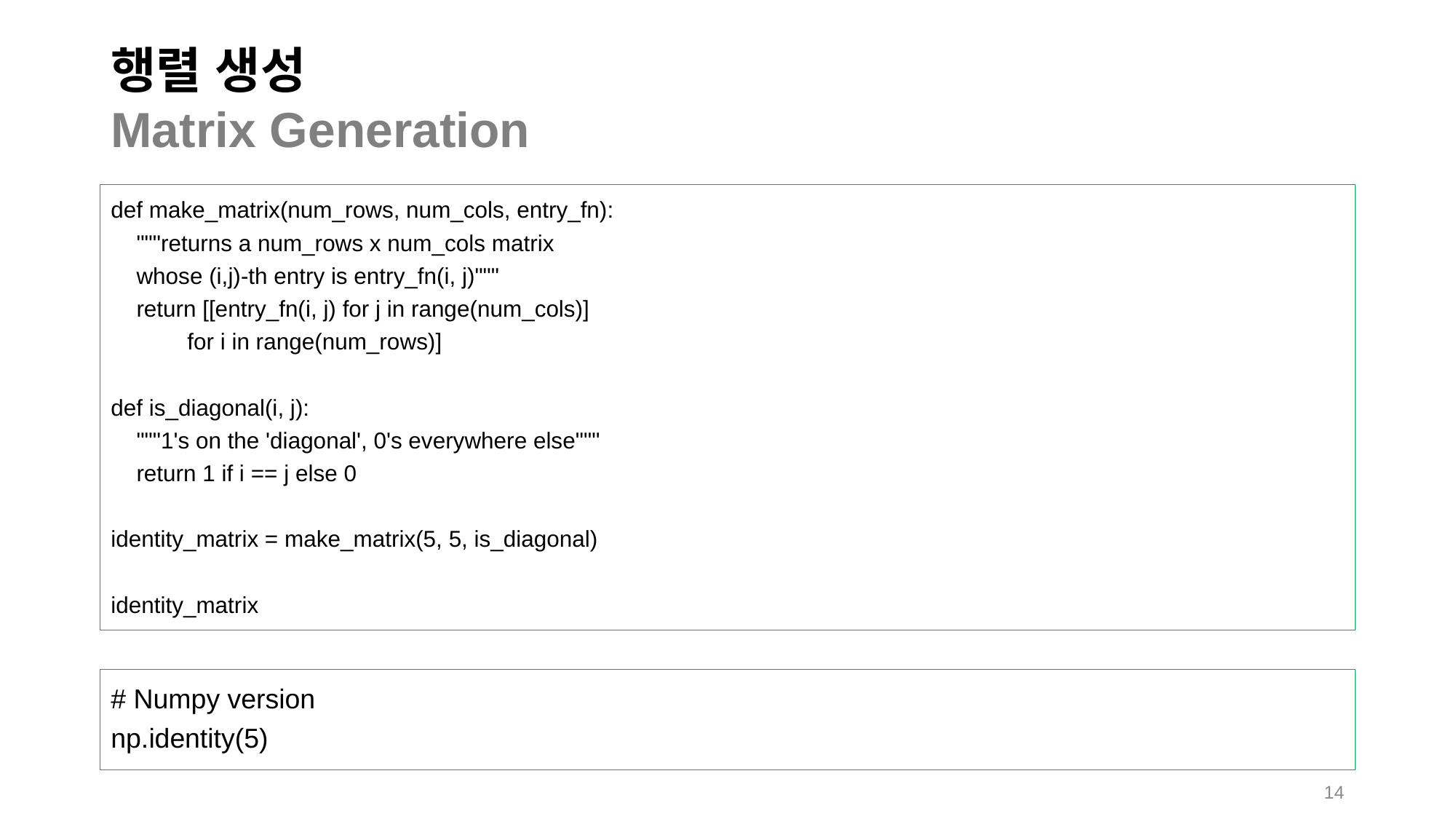

# 행렬 생성 Matrix Generation
def make_matrix(num_rows, num_cols, entry_fn):
    """returns a num_rows x num_cols matrix
    whose (i,j)-th entry is entry_fn(i, j)"""
    return [[entry_fn(i, j) for j in range(num_cols)]
            for i in range(num_rows)]

def is_diagonal(i, j):
    """1's on the 'diagonal', 0's everywhere else"""
    return 1 if i == j else 0

identity_matrix = make_matrix(5, 5, is_diagonal)

identity_matrix
# Numpy version
np.identity(5)
14